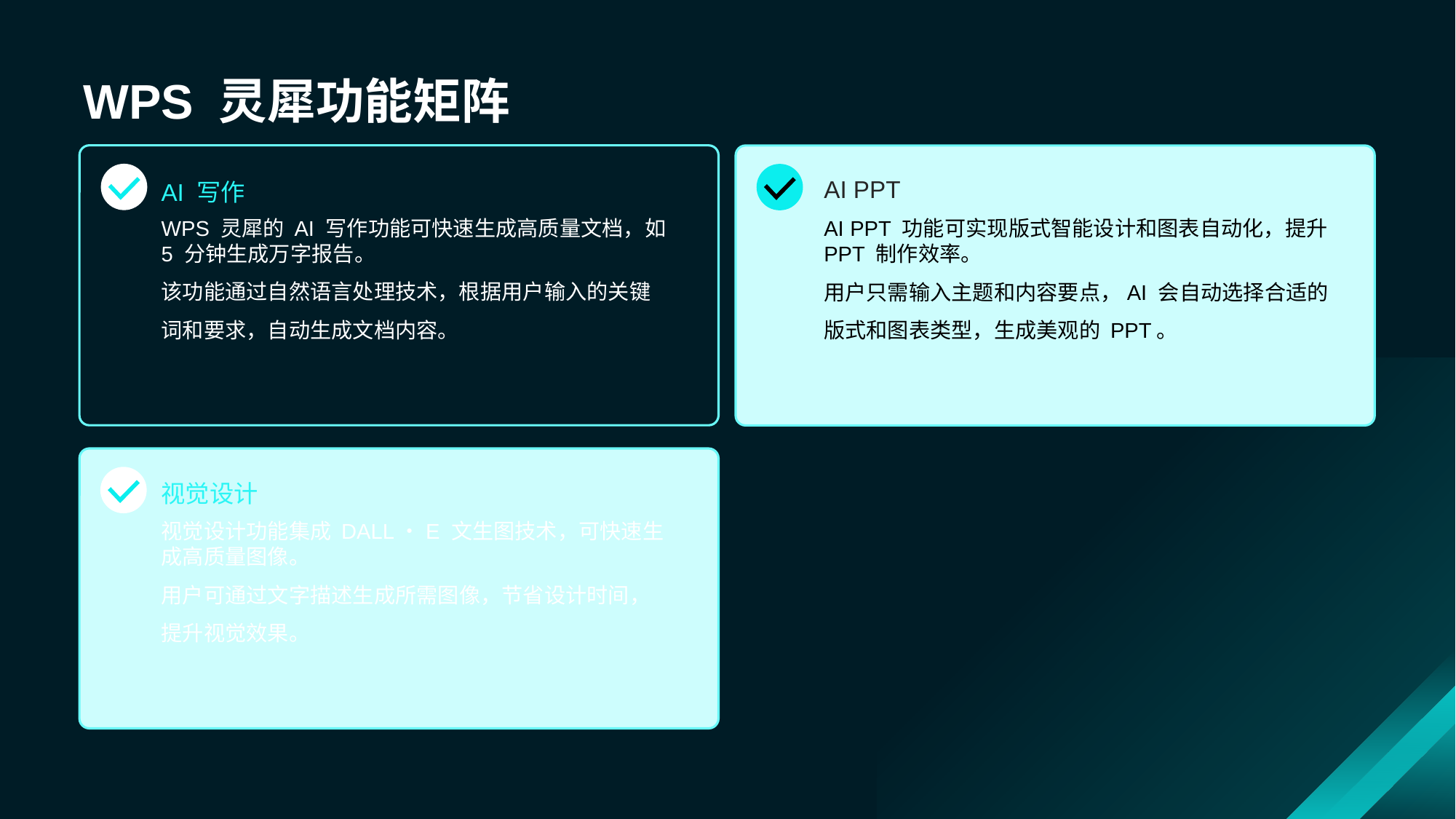

# WPS 灵犀功能矩阵

AI PPT
AI 写作

WPS 灵犀的 AI 写作功能可快速生成高质量文档，如 5 分钟生成万字报告。
该功能通过自然语言处理技术，根据用户输入的关键词和要求，自动生成文档内容。
AI PPT 功能可实现版式智能设计和图表自动化，提升 PPT 制作效率。
用户只需输入主题和内容要点，AI 会自动选择合适的版式和图表类型，生成美观的 PPT。

视觉设计
视觉设计功能集成 DALL・E 文生图技术，可快速生成高质量图像。
用户可通过文字描述生成所需图像，节省设计时间，提升视觉效果。